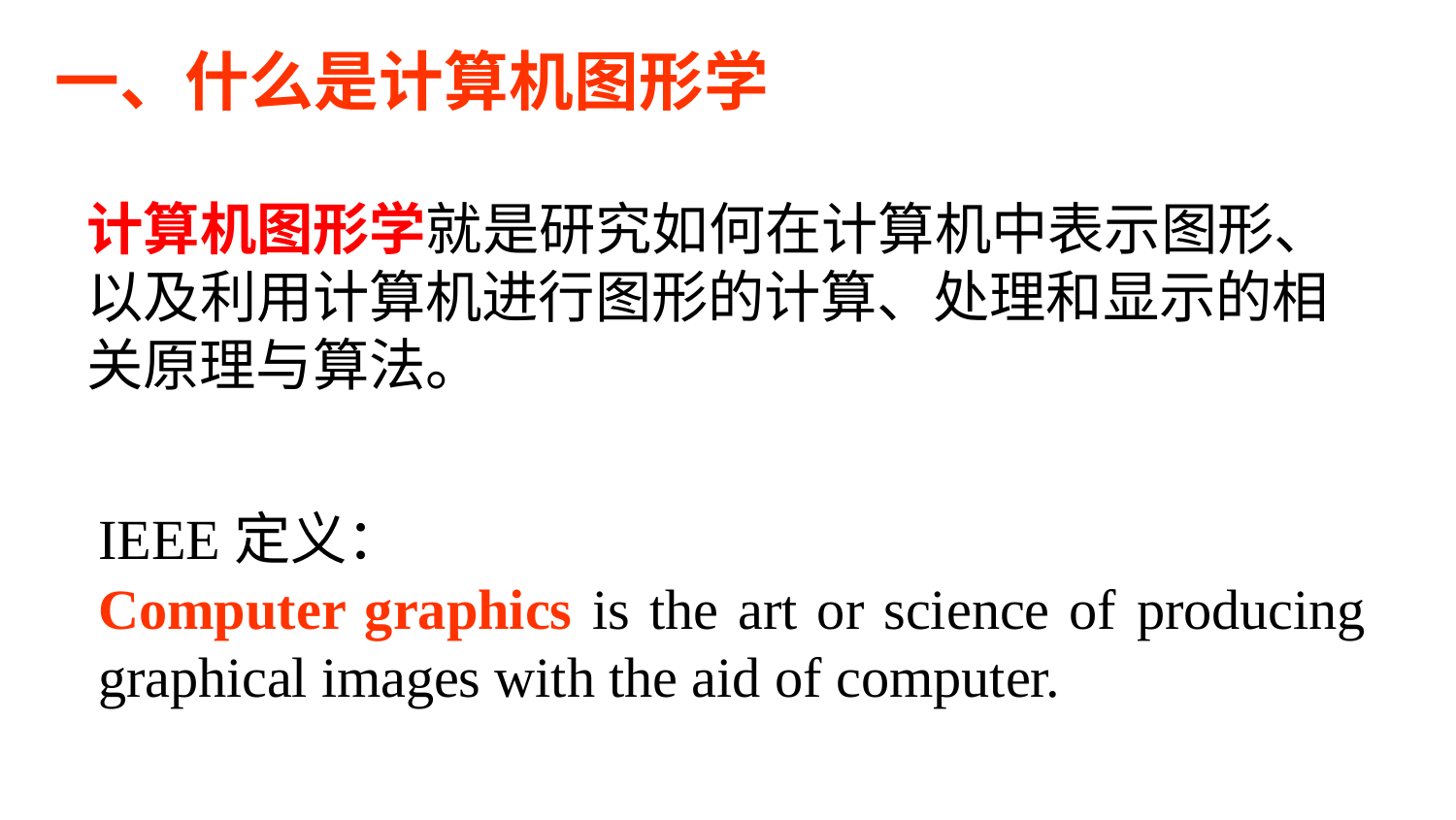

# 一、什么是计算机图形学
计算机图形学就是研究如何在计算机中表示图形、以及利用计算机进行图形的计算、处理和显示的相关原理与算法。
IEEE定义：
Computer graphics is the art or science of producing graphical images with the aid of computer.